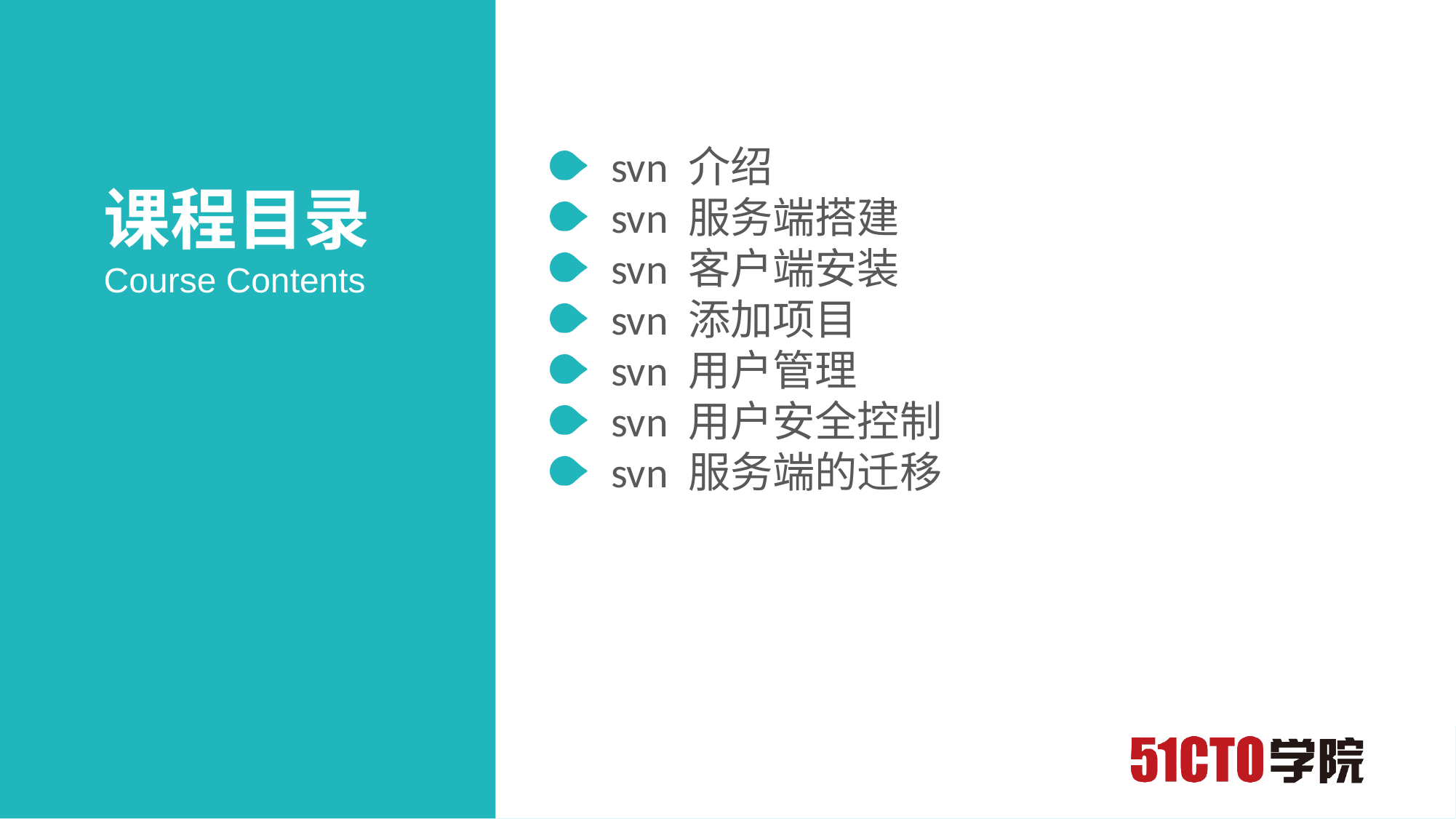

svn 介绍
svn 服务端搭建
svn 客户端安装
svn 添加项目
svn 用户管理
svn 用户安全控制
svn 服务端的迁移